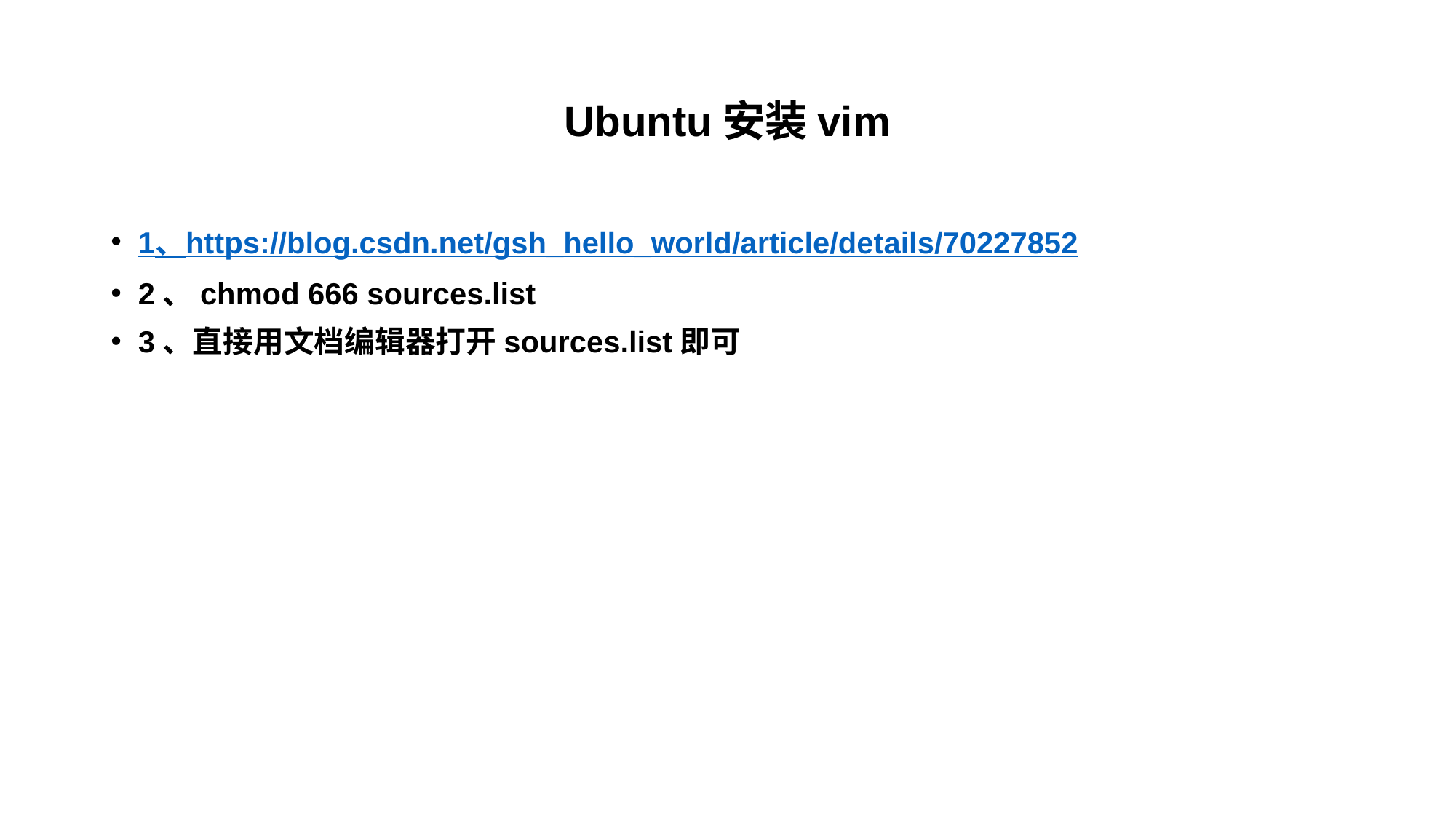

# Ubuntu安装vim
1、https://blog.csdn.net/gsh_hello_world/article/details/70227852
2、chmod 666 sources.list
3、直接用文档编辑器打开sources.list即可